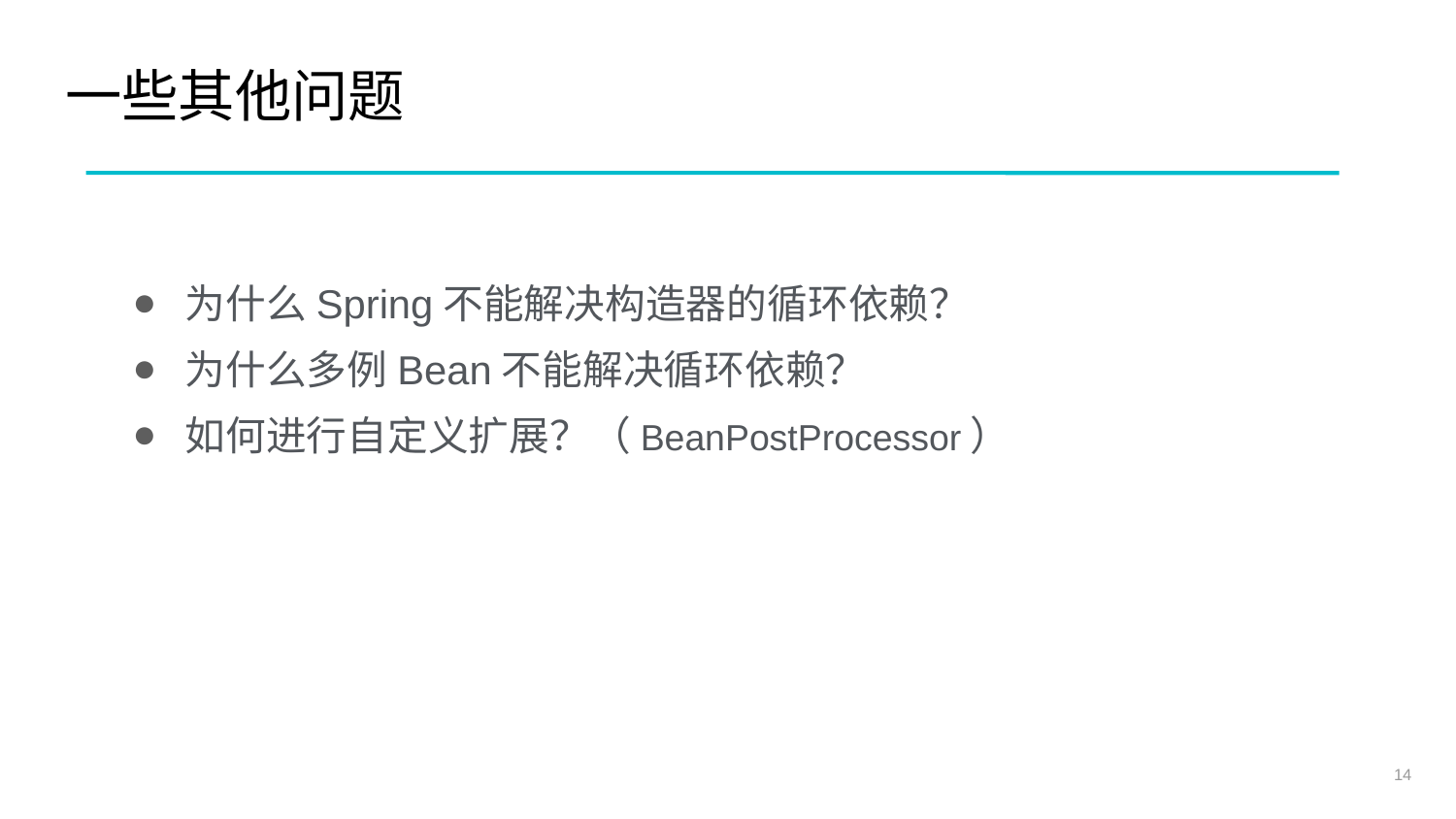

# 一些其他问题

为什么Spring不能解决构造器的循环依赖？
为什么多例Bean不能解决循环依赖？
如何进行自定义扩展？（BeanPostProcessor）
14